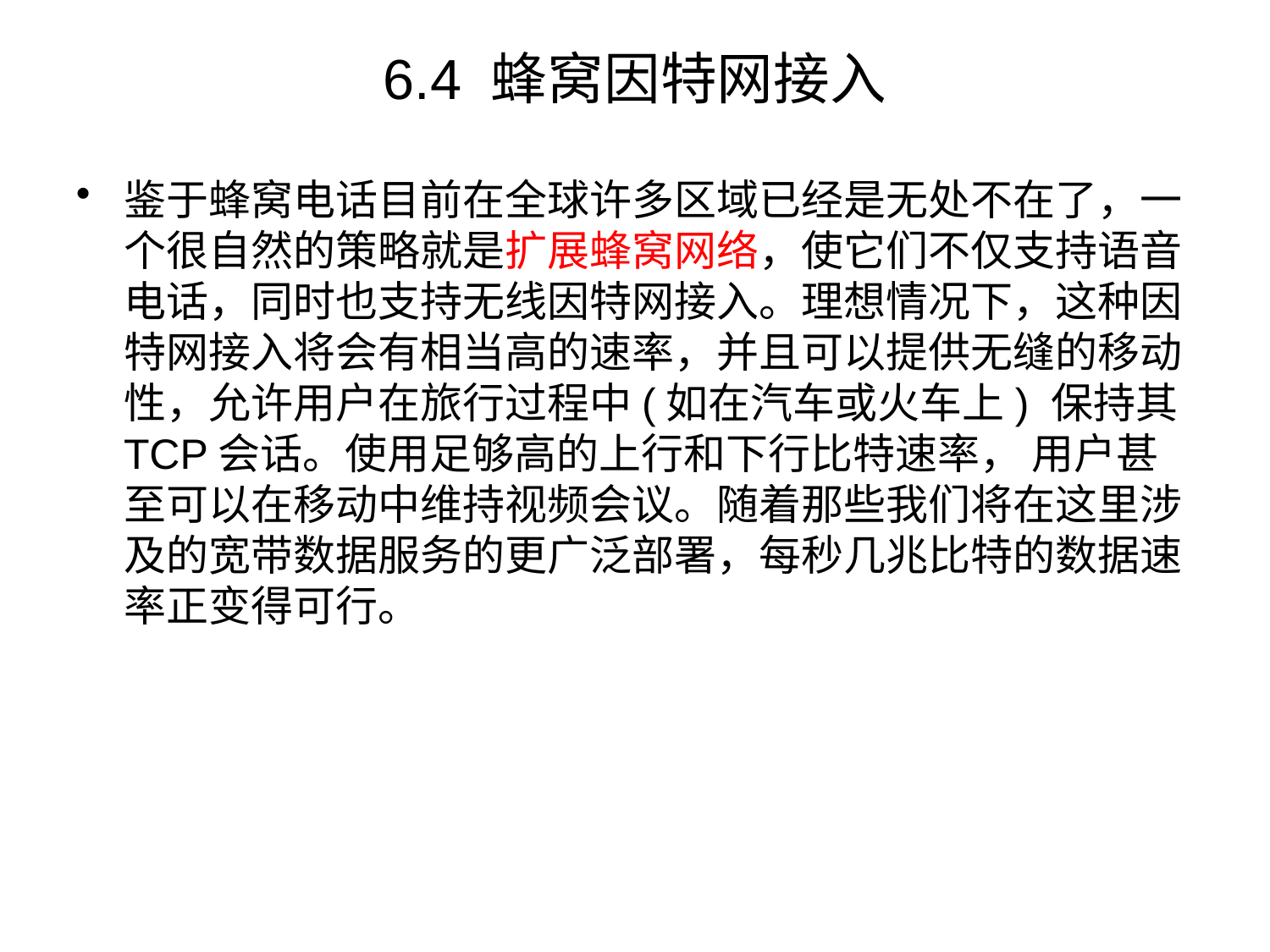

# 6.4 蜂窝因特网接入
鉴于蜂窝电话目前在全球许多区域已经是无处不在了，一个很自然的策略就是扩展蜂窝网络，使它们不仅支持语音电话，同时也支持无线因特网接入。理想情况下，这种因特网接入将会有相当高的速率，并且可以提供无缝的移动性，允许用户在旅行过程中(如在汽车或火车上) 保持其TCP会话。使用足够高的上行和下行比特速率， 用户甚至可以在移动中维持视频会议。随着那些我们将在这里涉及的宽带数据服务的更广泛部署，每秒几兆比特的数据速率正变得可行。